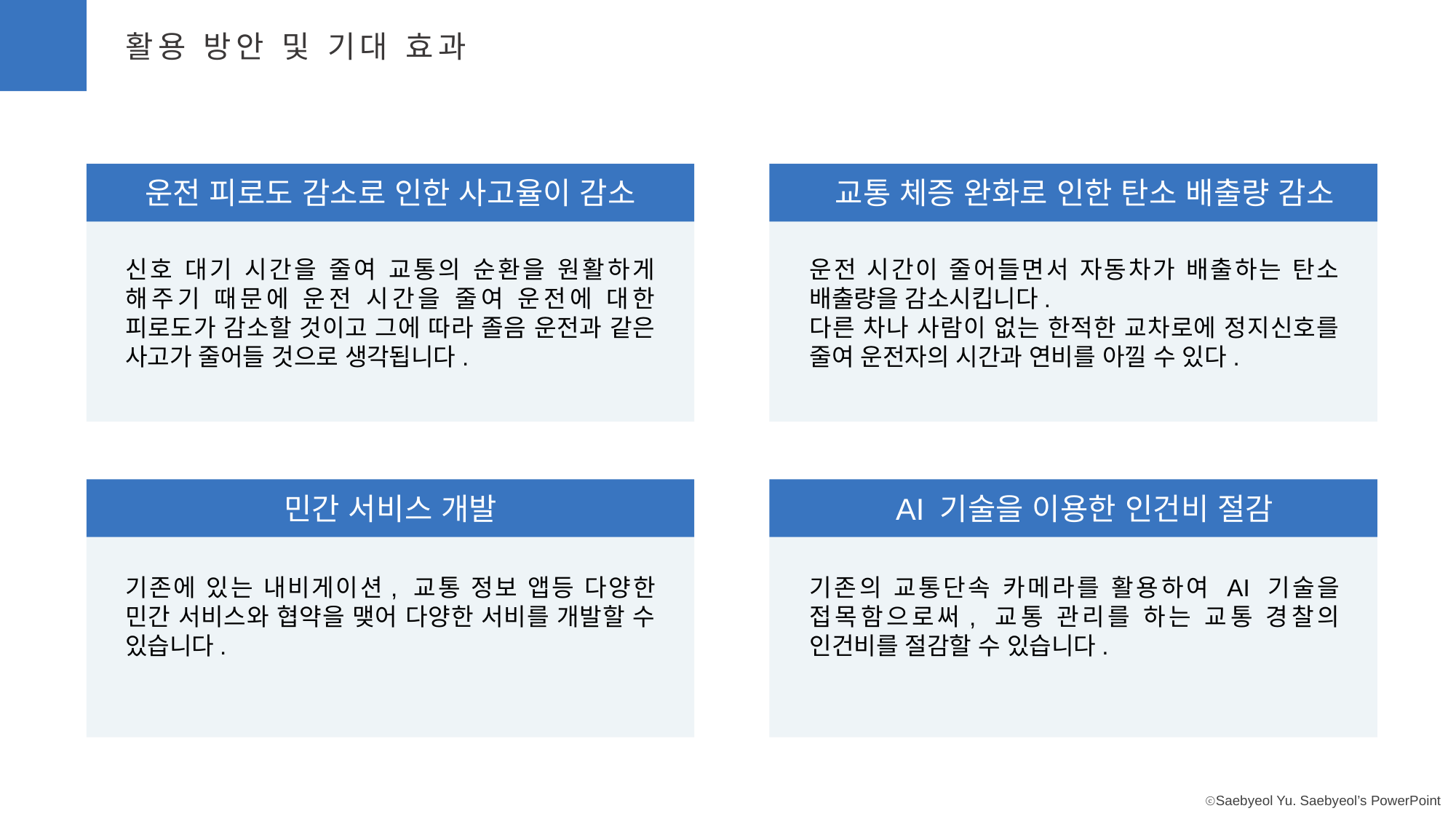

활용 방안 및 기대 효과

운전 피로도 감소로 인한 사고율이 감소
교통 체증 완화로 인한 탄소 배출량 감소

신호 대기 시간을 줄여 교통의 순환을 원활하게 해주기 때문에 운전 시간을 줄여 운전에 대한 피로도가 감소할 것이고 그에 따라 졸음 운전과 같은 사고가 줄어들 것으로 생각됩니다.
운전 시간이 줄어들면서 자동차가 배출하는 탄소 배출량을 감소시킵니다.
다른 차나 사람이 없는 한적한 교차로에 정지신호를 줄여 운전자의 시간과 연비를 아낄 수 있다.

민간 서비스 개발
AI 기술을 이용한 인건비 절감

기존에 있는 내비게이션, 교통 정보 앱등 다양한 민간 서비스와 협약을 맺어 다양한 서비를 개발할 수 있습니다.
기존의 교통단속 카메라를 활용하여 AI 기술을 접목함으로써, 교통 관리를 하는 교통 경찰의 인건비를 절감할 수 있습니다.